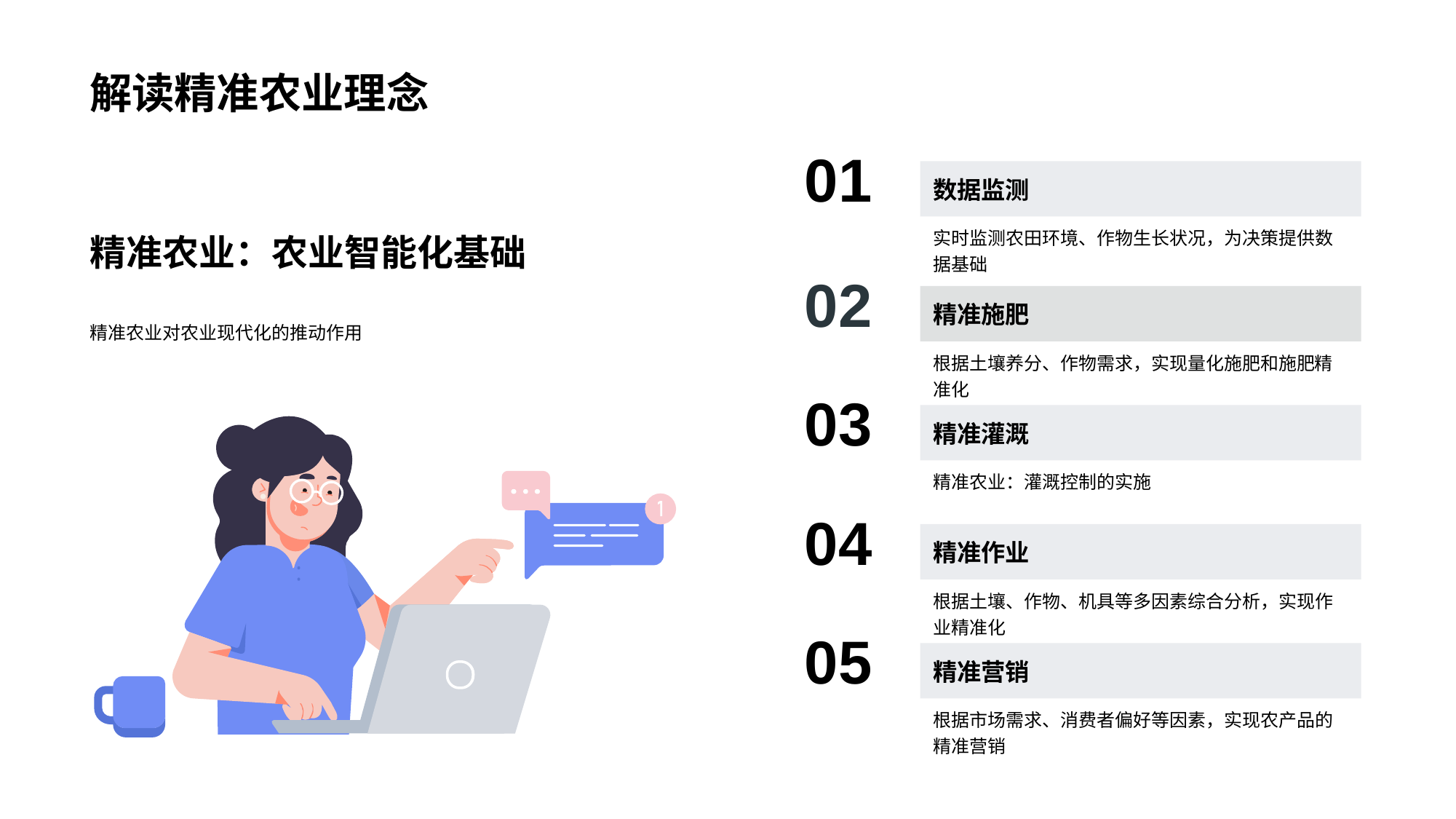

# 解读精准农业理念
01
数据监测
实时监测农田环境、作物生长状况，为决策提供数据基础
02
精准施肥
根据土壤养分、作物需求，实现量化施肥和施肥精准化
03
精准灌溉
精准农业：灌溉控制的实施
04
精准作业
根据土壤、作物、机具等多因素综合分析，实现作业精准化
05
精准营销
根据市场需求、消费者偏好等因素，实现农产品的精准营销
精准农业：农业智能化基础
精准农业对农业现代化的推动作用